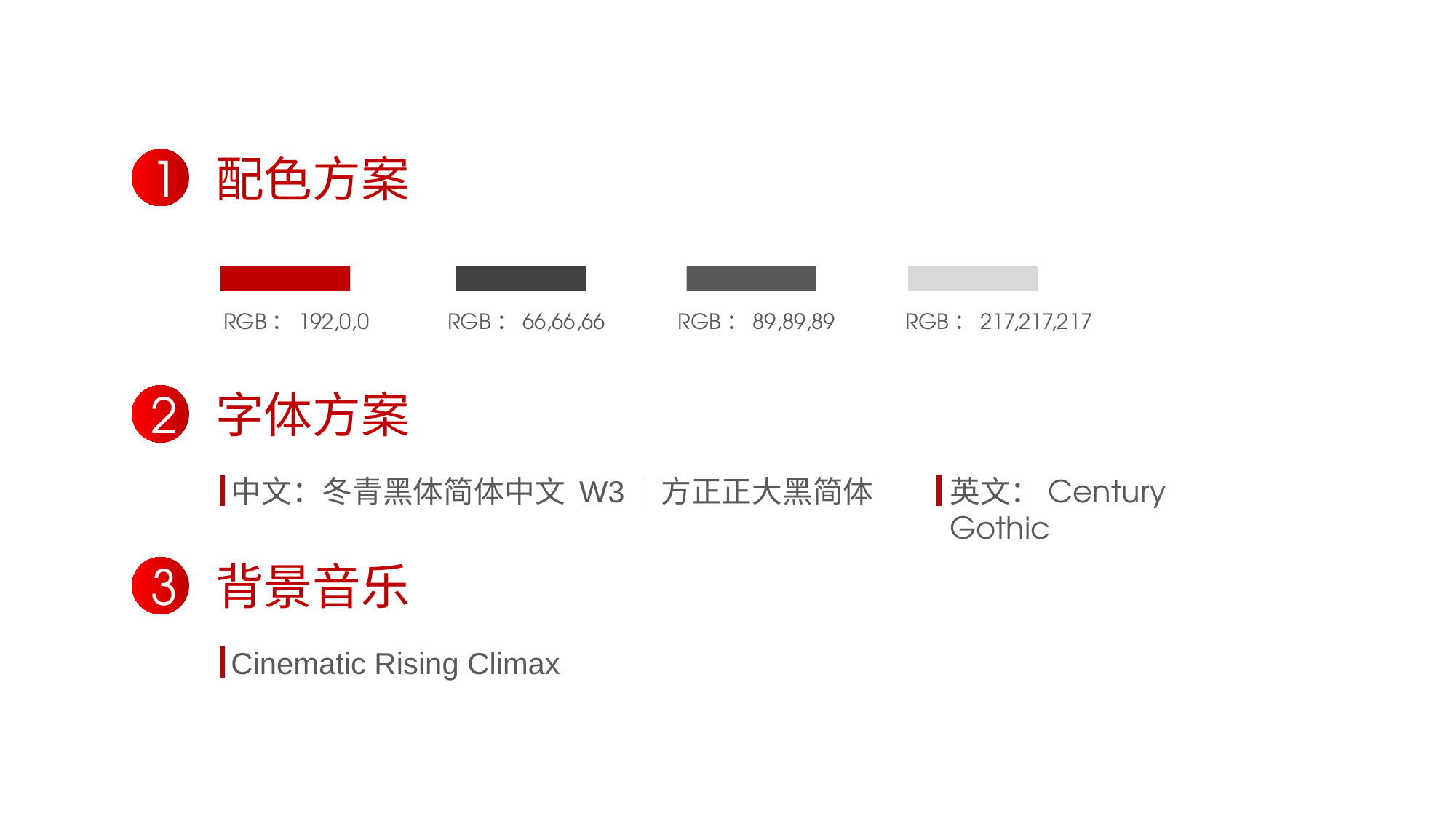

配色方案
1

RGB：217,217,217
RGB：192,0,0
RGB：66,66,66
RGB：89,89,89
字体方案
2
中文：冬青黑体简体中文 W3
方正正大黑简体
英文：Century Gothic
背景音乐
3
Cinematic Rising Climax